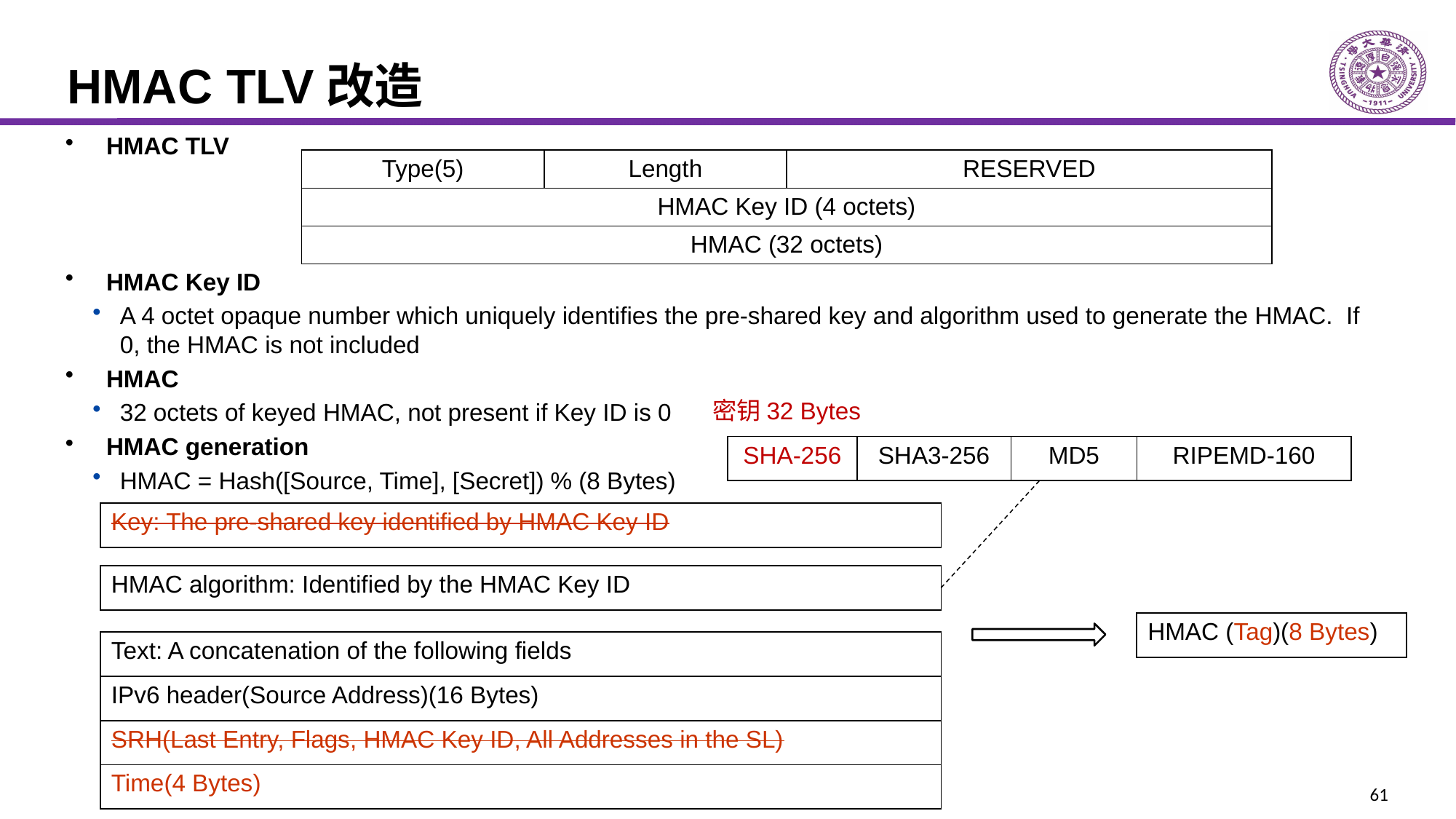

# HMAC TLV改造
HMAC TLV

HMAC Key ID
A 4 octet opaque number which uniquely identifies the pre-shared key and algorithm used to generate the HMAC.  If 0, the HMAC is not included
HMAC
32 octets of keyed HMAC, not present if Key ID is 0
HMAC generation
HMAC = Hash([Source, Time], [Secret]) % (8 Bytes)

| Type(5) | Length | RESERVED |
| --- | --- | --- |
| HMAC Key ID (4 octets) |  |  |
| HMAC (32 octets) |  |  |
密钥32 Bytes
| SHA-256 | SHA3-256 | MD5 | RIPEMD-160 |
| --- | --- | --- | --- |
| Key: The pre-shared key identified by HMAC Key ID |
| --- |
| HMAC algorithm: Identified by the HMAC Key ID |
| --- |
| HMAC (Tag)(8 Bytes) |
| --- |

| Text: A concatenation of the following fields |
| --- |
| IPv6 header(Source Address)(16 Bytes) |
| SRH(Last Entry, Flags, HMAC Key ID, All Addresses in the SL) |
| Time(4 Bytes) |